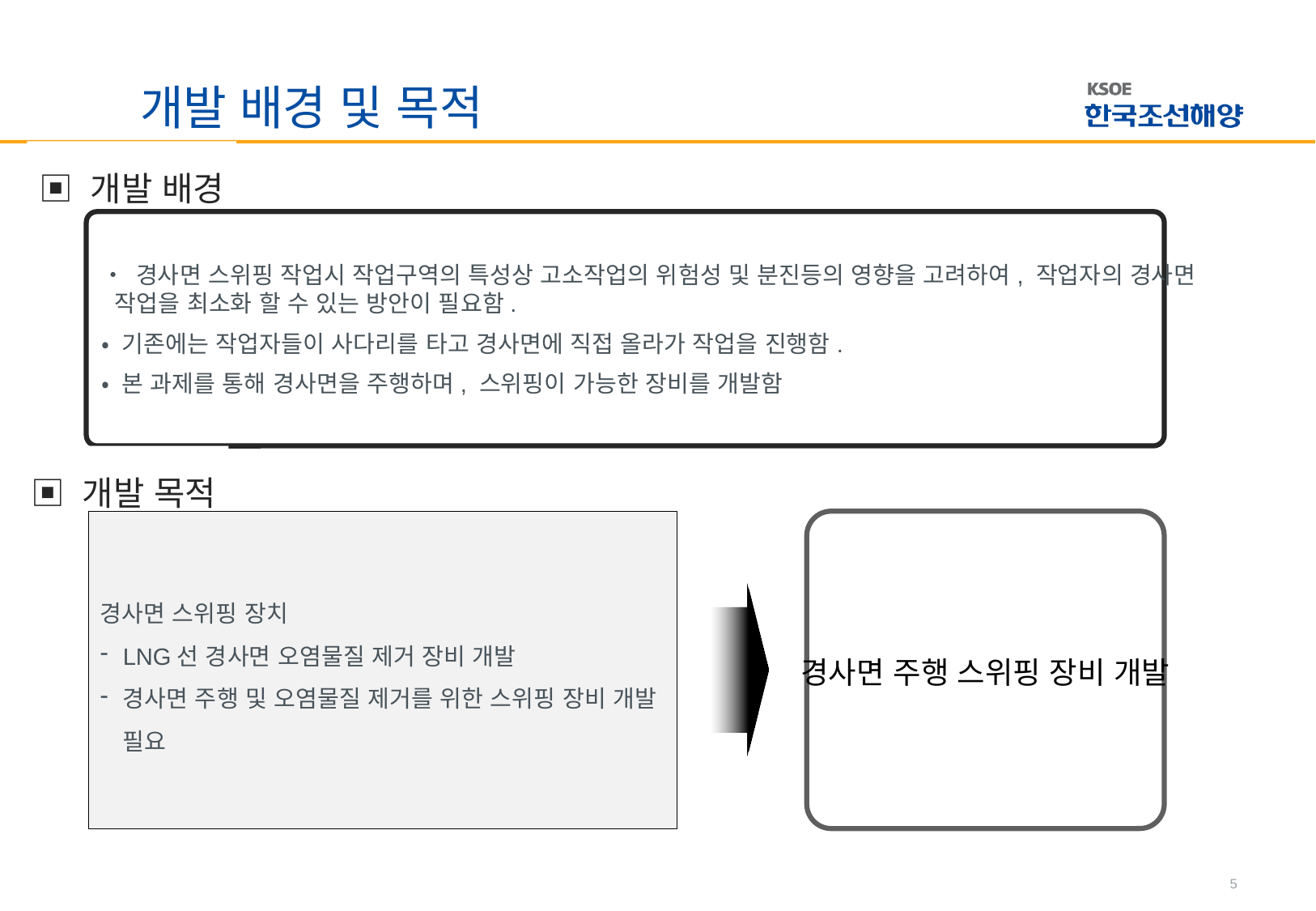

# 개발 배경 및 목적
▣ 개발 배경
• 경사면 스위핑 작업시 작업구역의 특성상 고소작업의 위험성 및 분진등의 영향을 고려하여, 작업자의 경사면
  작업을 최소화 할 수 있는 방안이 필요함.
• 기존에는 작업자들이 사다리를 타고 경사면에 직접 올라가 작업을 진행함.
• 본 과제를 통해 경사면을 주행하며, 스위핑이 가능한 장비를 개발함

▣ 개발 목적
경사면 스위핑 장치
LNG선 경사면 오염물질 제거 장비 개발
경사면 주행 및 오염물질 제거를 위한 스위핑 장비 개발 필요
경사면 주행 스위핑 장비 개발

5